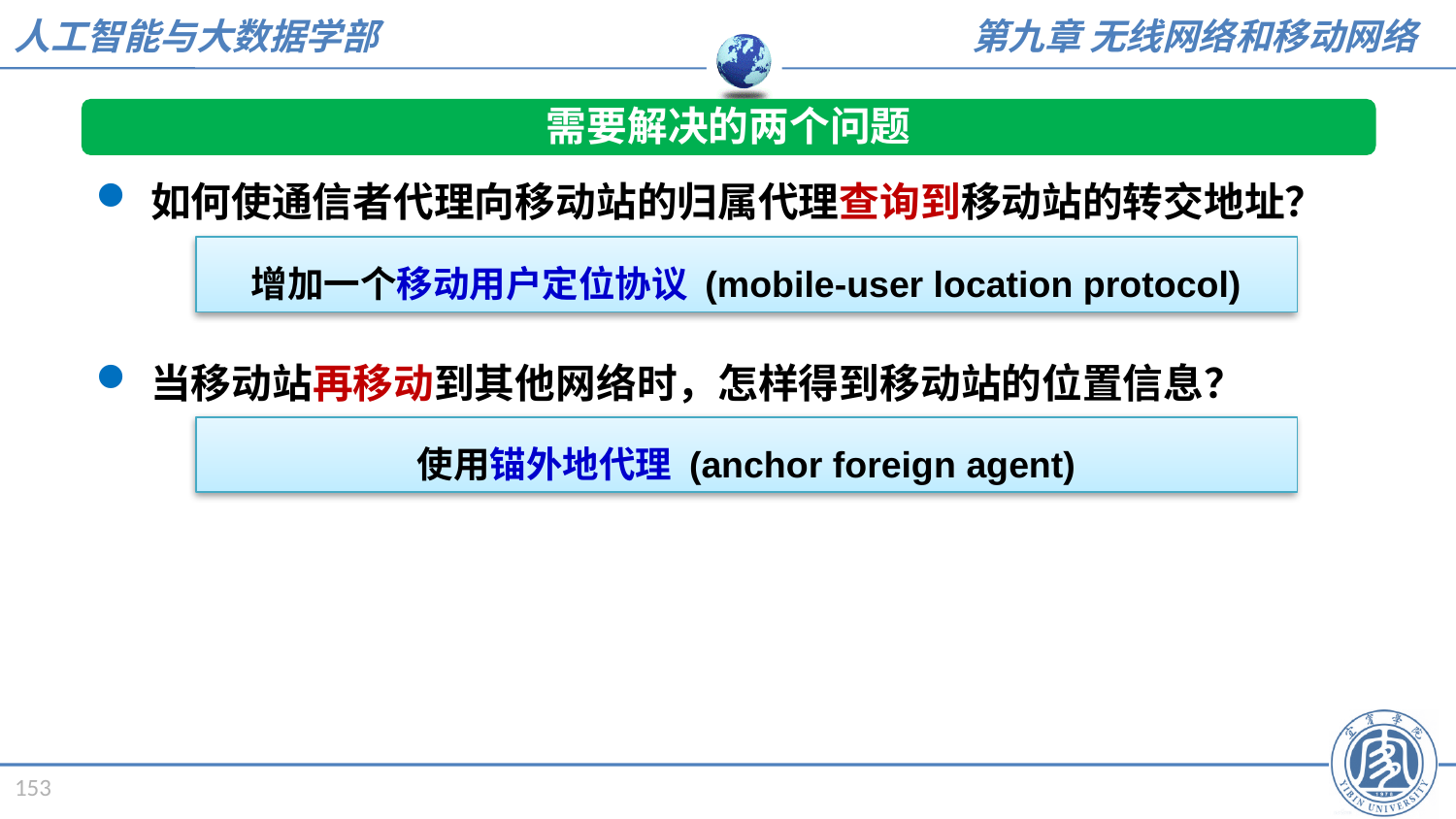

需要解决的两个问题

如何使通信者代理向移动站的归属代理查询到移动站的转交地址？

当移动站再移动到其他网络时，怎样得到移动站的位置信息？
增加一个移动用户定位协议 (mobile-user location protocol)
使用锚外地代理 (anchor foreign agent)
153